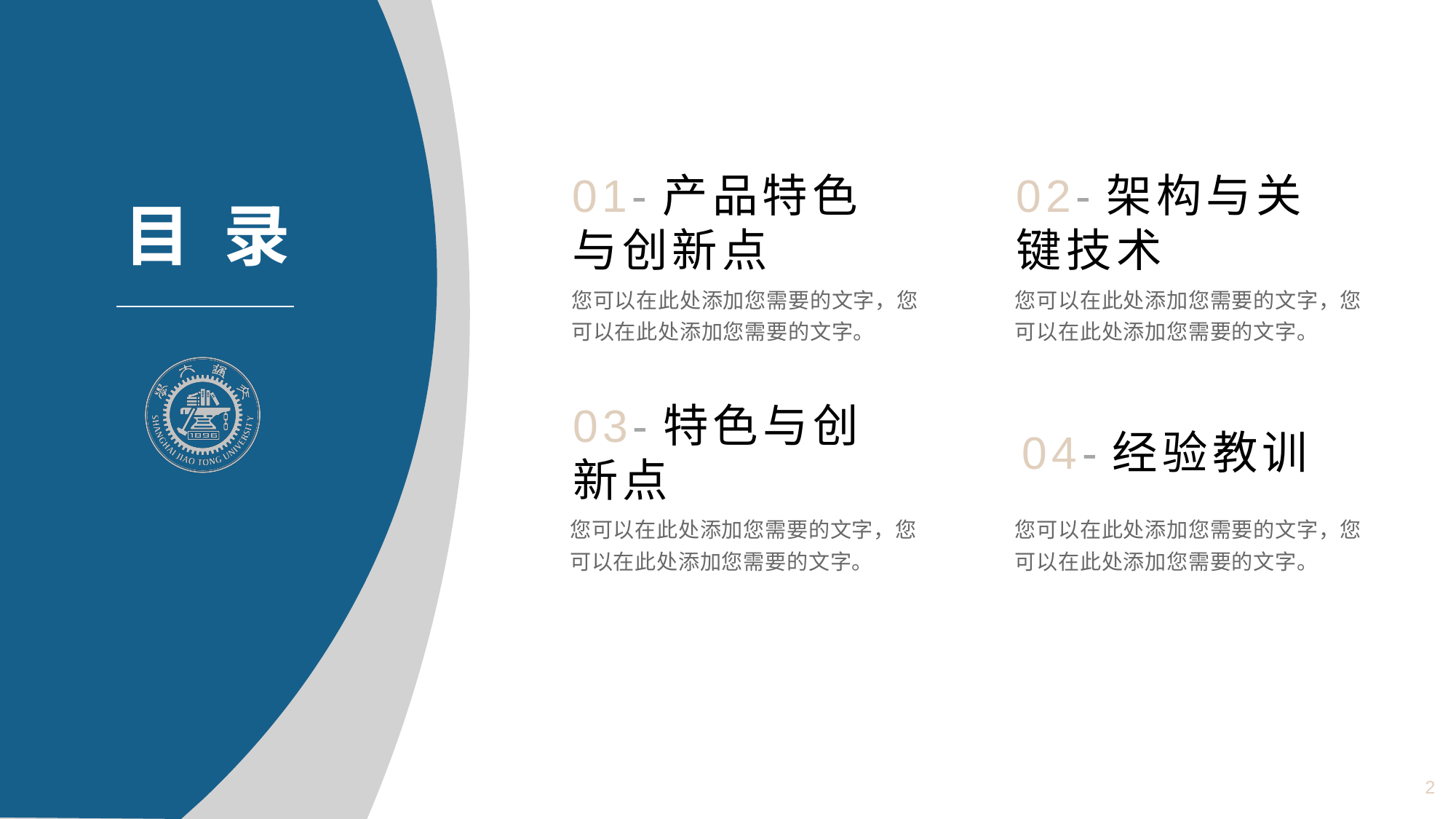

01-产品特色与创新点
02-架构与关键技术
您可以在此处添加您需要的文字，您可以在此处添加您需要的文字。
您可以在此处添加您需要的文字，您可以在此处添加您需要的文字。
03-特色与创新点
04-经验教训
您可以在此处添加您需要的文字，您可以在此处添加您需要的文字。
您可以在此处添加您需要的文字，您可以在此处添加您需要的文字。
2